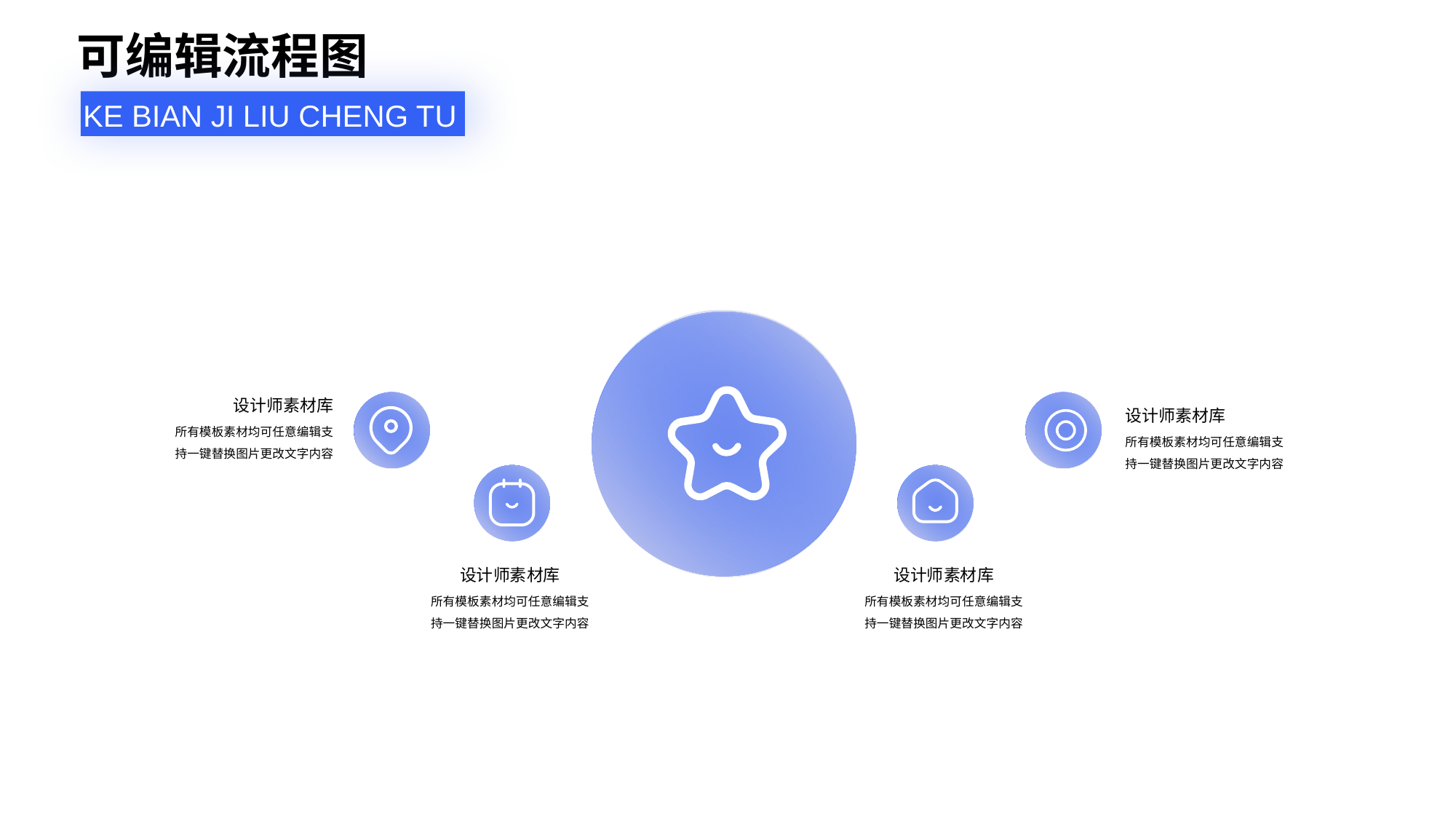

可编辑流程图
KE BIAN JI LIU CHENG TU

设计师素材库

设计师素材库

所有模板素材均可任意编辑支持一键替换图片更改文字内容
所有模板素材均可任意编辑支持一键替换图片更改文字内容

设计师素材库
设计师素材库
所有模板素材均可任意编辑支持一键替换图片更改文字内容
所有模板素材均可任意编辑支持一键替换图片更改文字内容